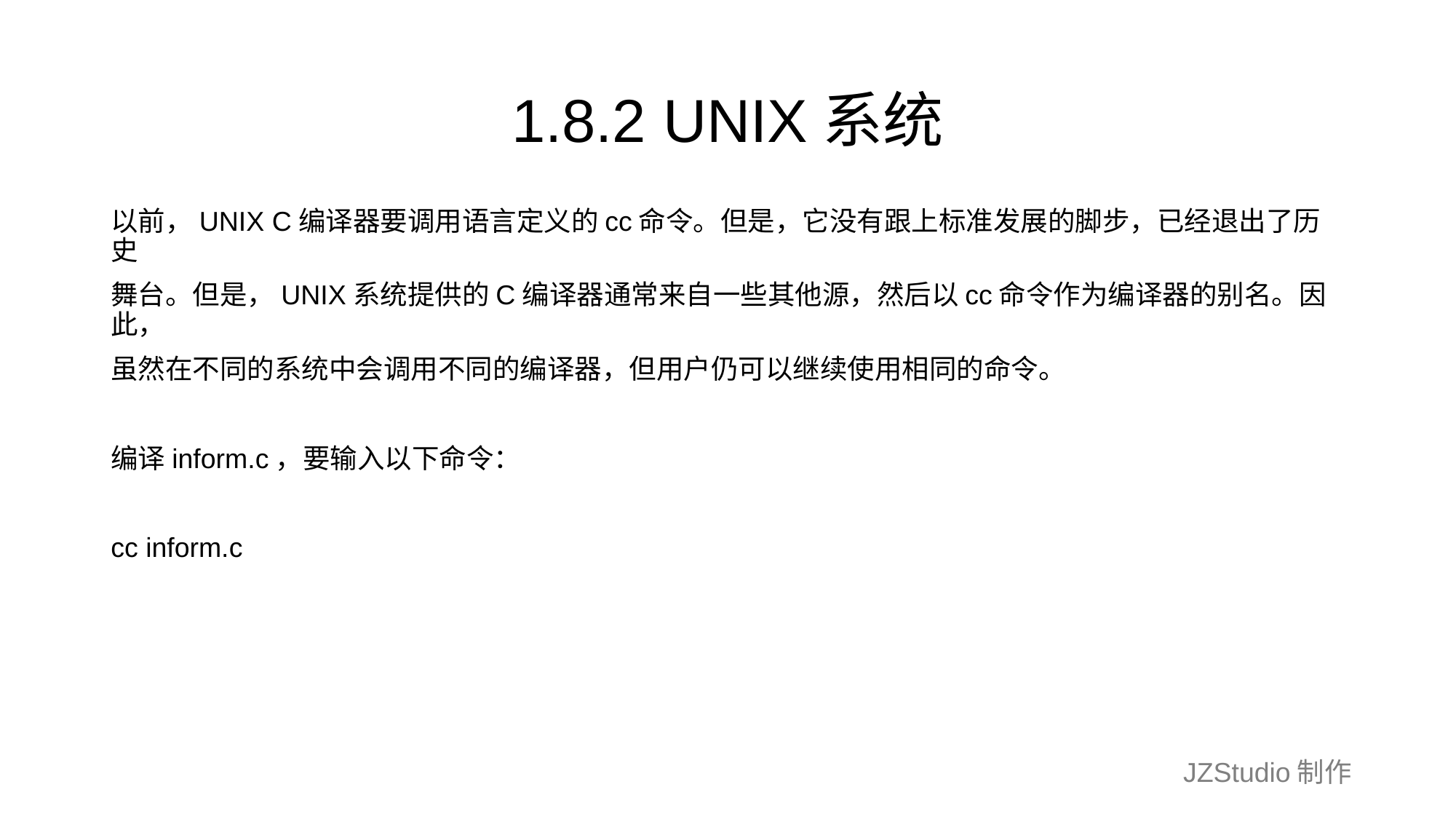

# 1.8.2 UNIX系统
以前，UNIX C编译器要调用语言定义的cc命令。但是，它没有跟上标准发展的脚步，已经退出了历史
舞台。但是，UNIX系统提供的C编译器通常来自一些其他源，然后以cc命令作为编译器的别名。因此，
虽然在不同的系统中会调用不同的编译器，但用户仍可以继续使用相同的命令。

编译inform.c，要输入以下命令：

cc inform.c